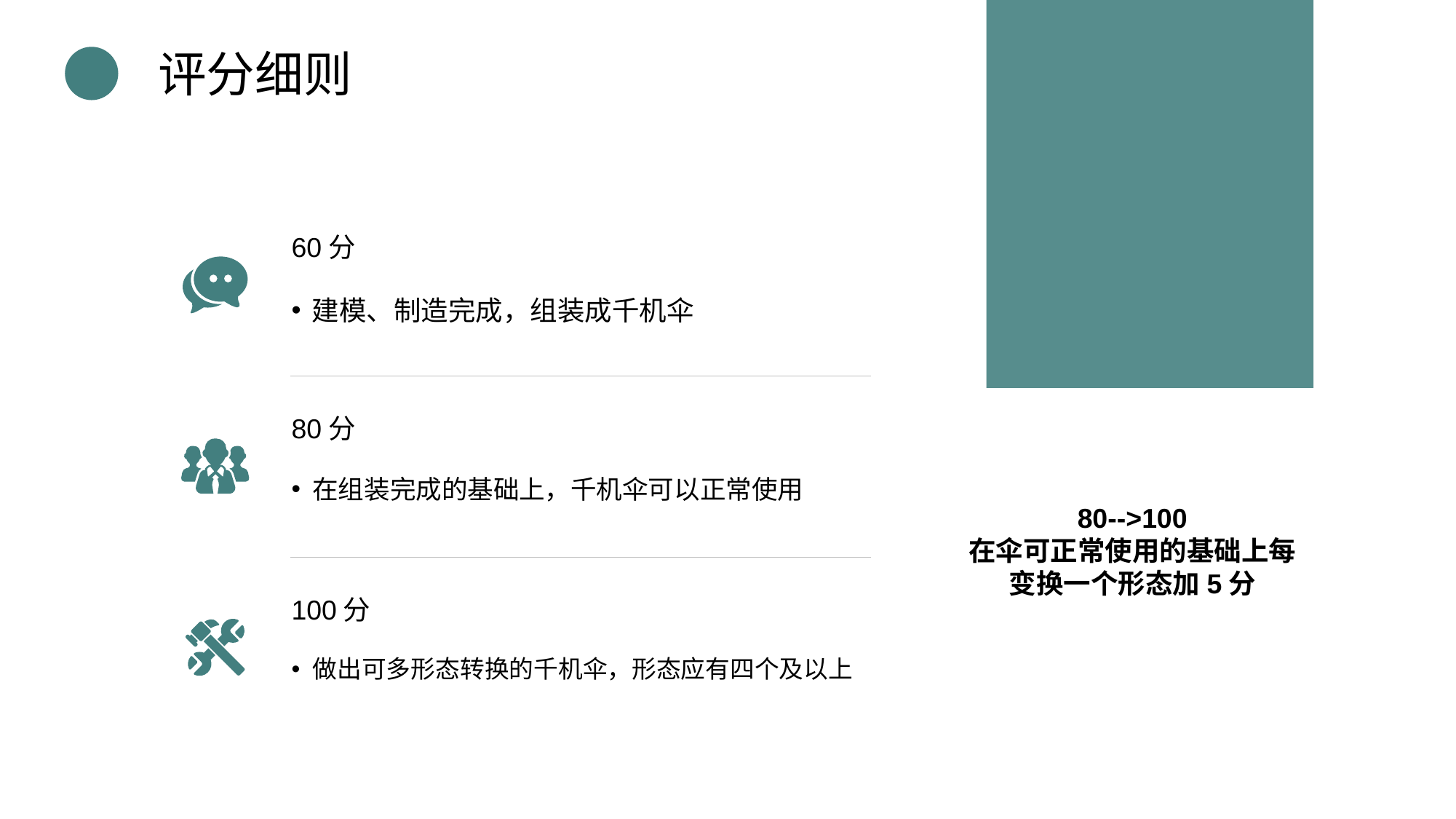

评分细则

60分
建模、制造完成，组装成千机伞

80分
在组装完成的基础上，千机伞可以正常使用

80-->100
在伞可正常使用的基础上每变换一个形态加5分
100分
做出可多形态转换的千机伞，形态应有四个及以上